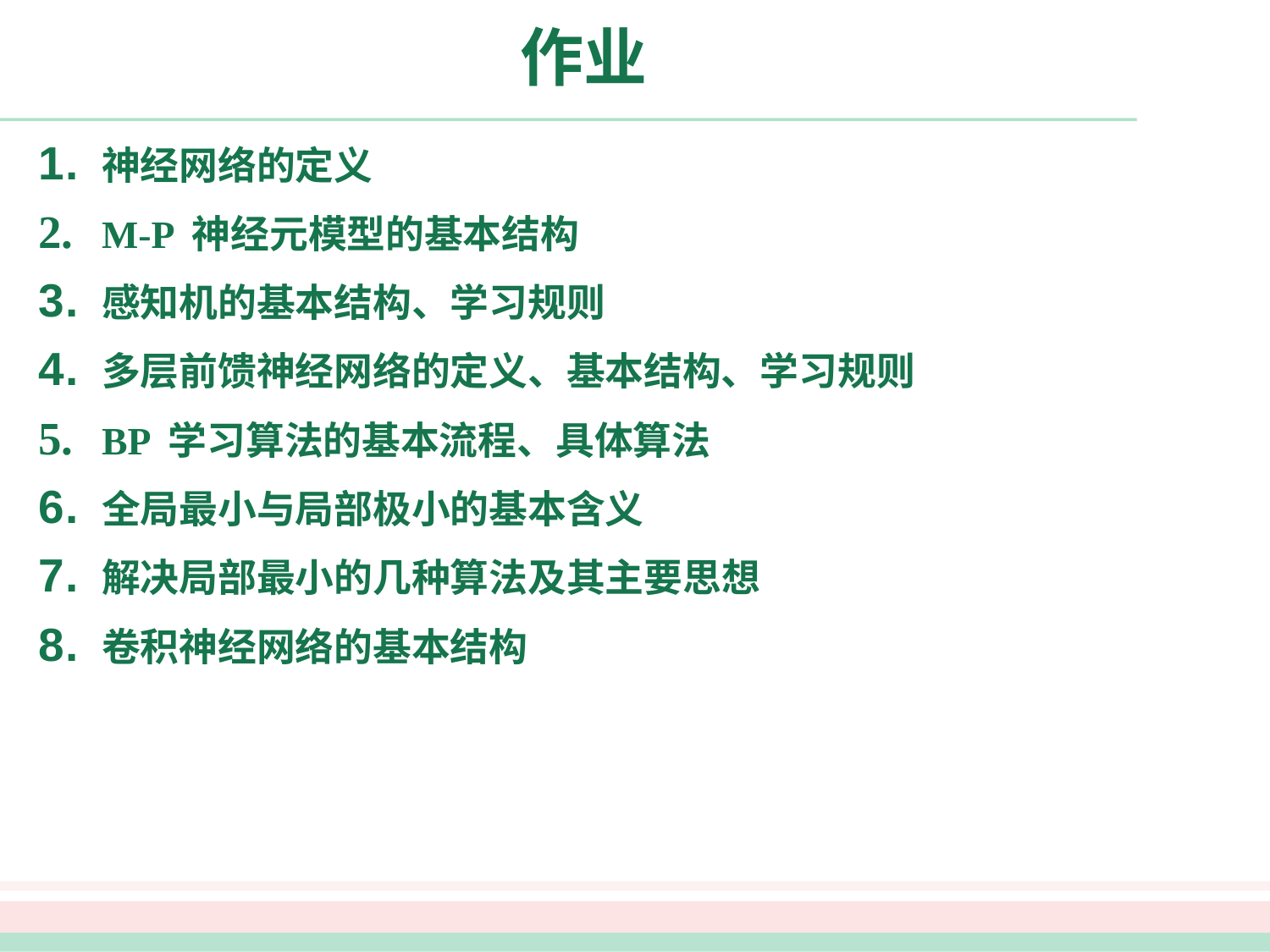

# 作业
神经网络的定义
M-P 神经元模型的基本结构
感知机的基本结构、学习规则
多层前馈神经网络的定义、基本结构、学习规则
BP 学习算法的基本流程、具体算法
全局最小与局部极小的基本含义
解决局部最小的几种算法及其主要思想
卷积神经网络的基本结构